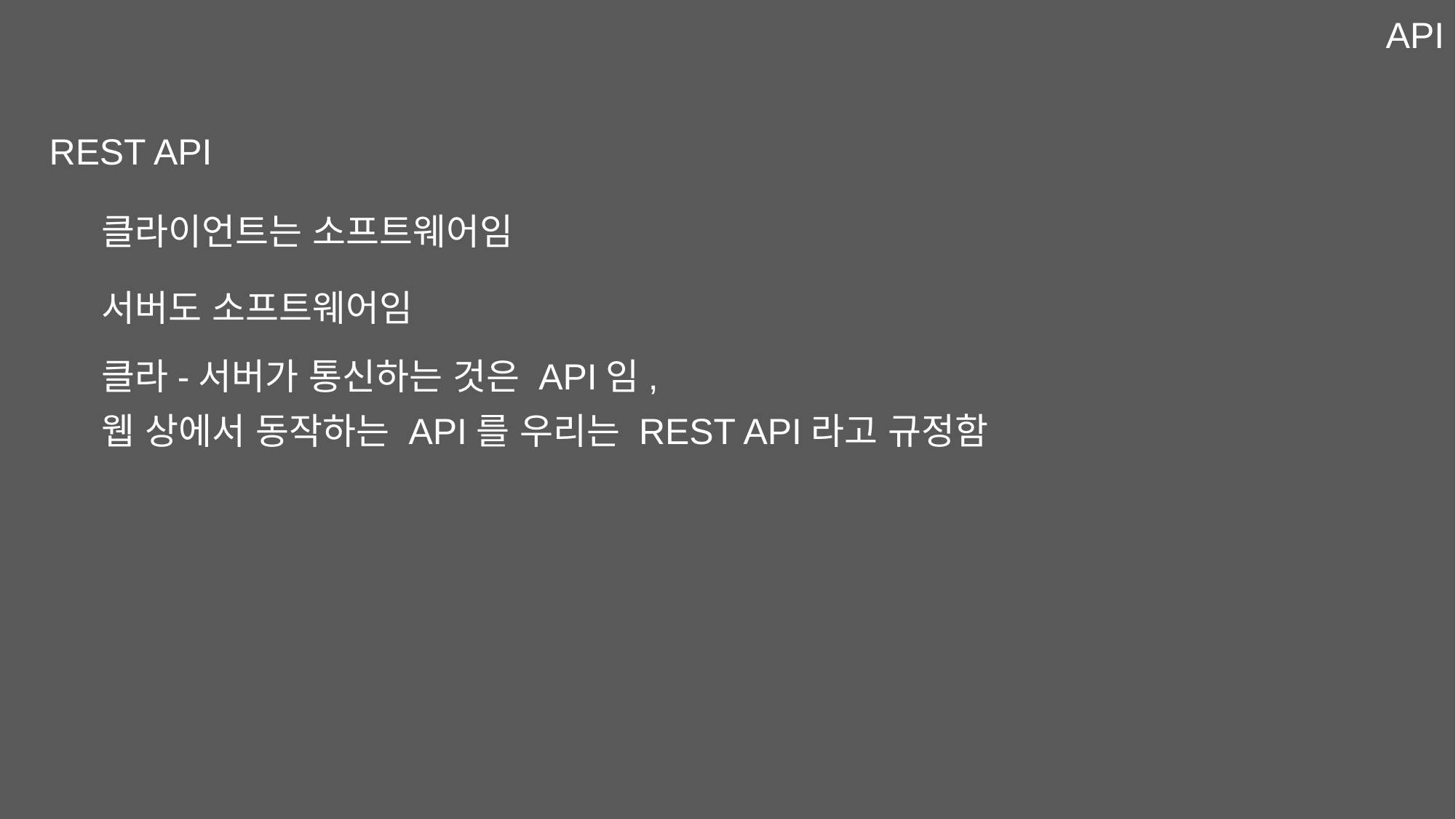

API
REST API
클라이언트는 소프트웨어임
서버도 소프트웨어임
클라-서버가 통신하는 것은 API임,
웹 상에서 동작하는 API를 우리는 REST API라고 규정함